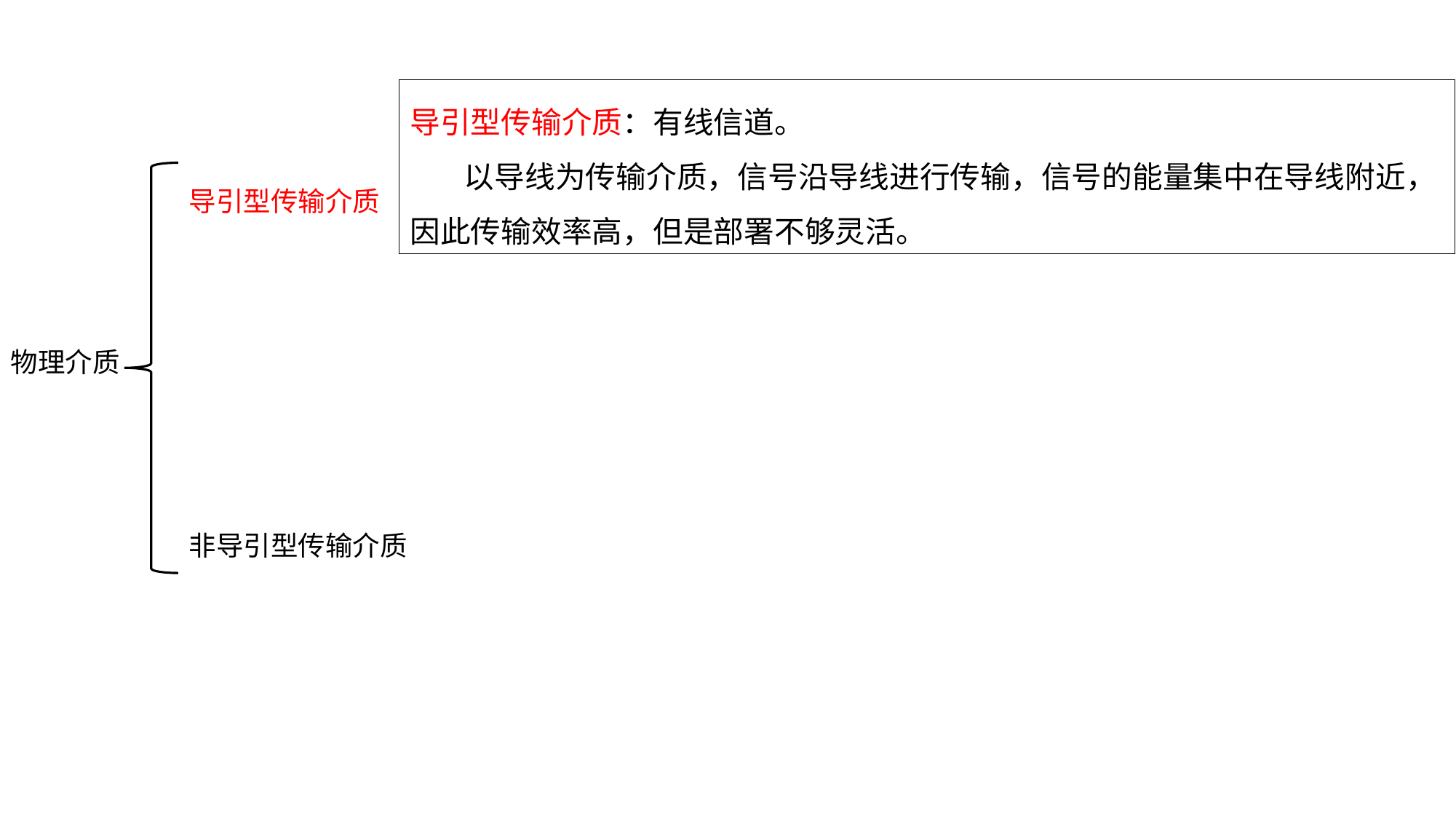

导引型传输介质：有线信道。
       以导线为传输介质，信号沿导线进行传输，信号的能量集中在导线附近，因此传输效率高，但是部署不够灵活。

导引型传输介质

非导引型传输介质
物理介质